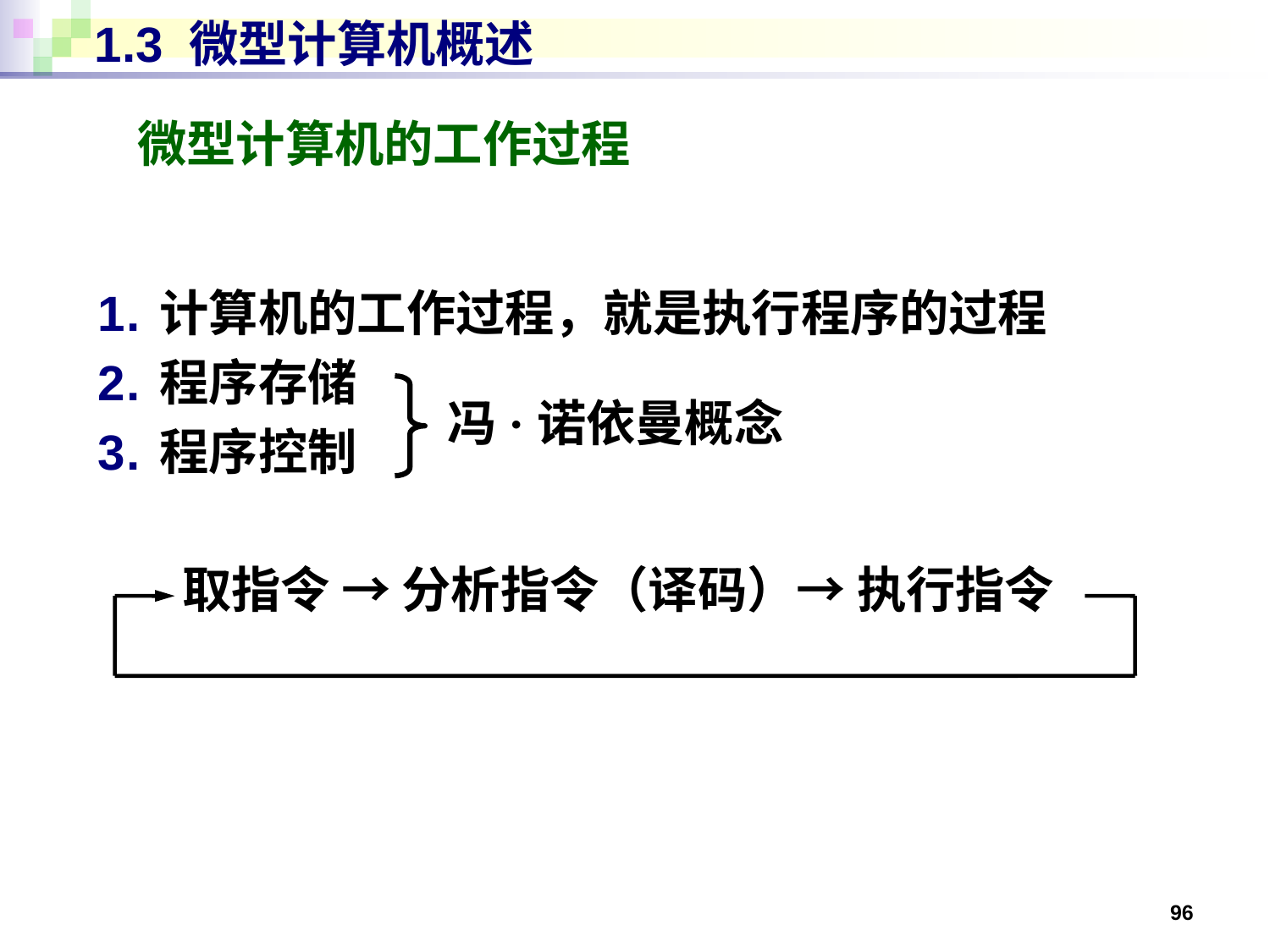

# 1.3 微型计算机概述
微型计算机的工作过程
计算机的工作过程，就是执行程序的过程
程序存储
程序控制

	取指令 → 分析指令（译码）→ 执行指令

冯·诺依曼概念

96